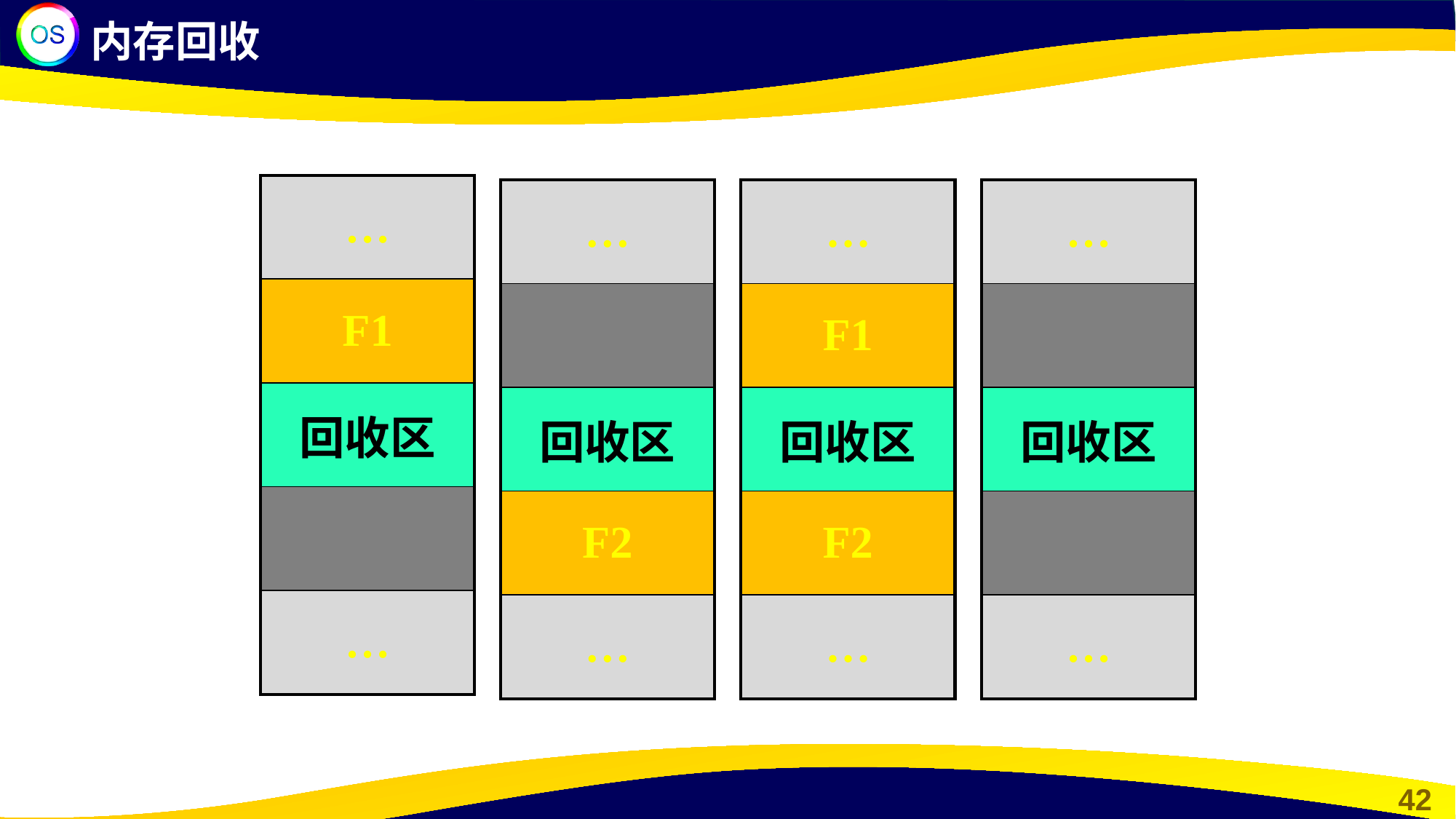

内存回收
| … |
| --- |
| F1 |
| 回收区 |
|  |
| … |
| … |
| --- |
|  |
| 回收区 |
| F2 |
| … |
| … |
| --- |
| F1 |
| 回收区 |
| F2 |
| … |
| … |
| --- |
|  |
| 回收区 |
|  |
| … |